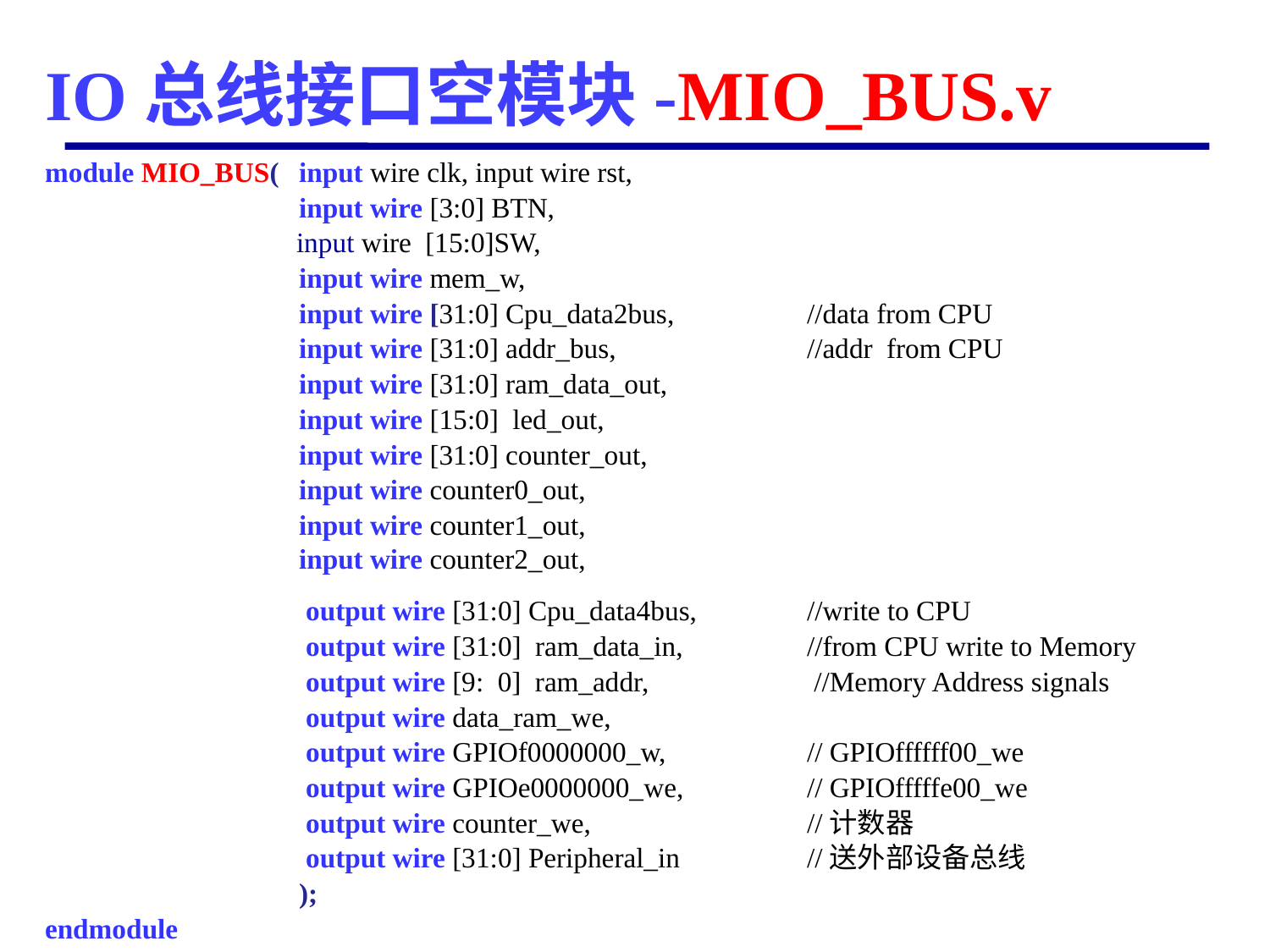

# IO总线接口空模块-MIO_BUS.v
module MIO_BUS( 	input wire clk, input wire rst,
	               	input wire [3:0] BTN,
                                    input wire  [15:0]SW,
	               	input wire mem_w,
	               	input wire [31:0] Cpu_data2bus,	 	//data from CPU
		input wire [31:0] addr_bus,		//addr  from CPU
	               	input wire [31:0] ram_data_out,
	                	input wire [15:0]  led_out,
	 	input wire [31:0] counter_out,
		input wire counter0_out,
		input wire counter1_out,
		input wire counter2_out,

		 output wire [31:0] Cpu_data4bus,	//write to CPU
		 output wire [31:0]  ram_data_in,  	//from CPU write to Memory
		 output wire [9:  0]  ram_addr,	    	 //Memory Address signals
		 output wire data_ram_we,
		 output wire GPIOf0000000_w,		// GPIOffffff00_we
		 output wire GPIOe0000000_we,	// GPIOfffffe00_we
		 output wire counter_we,		//计数器
		 output wire [31:0] Peripheral_in	//送外部设备总线
		);
endmodule